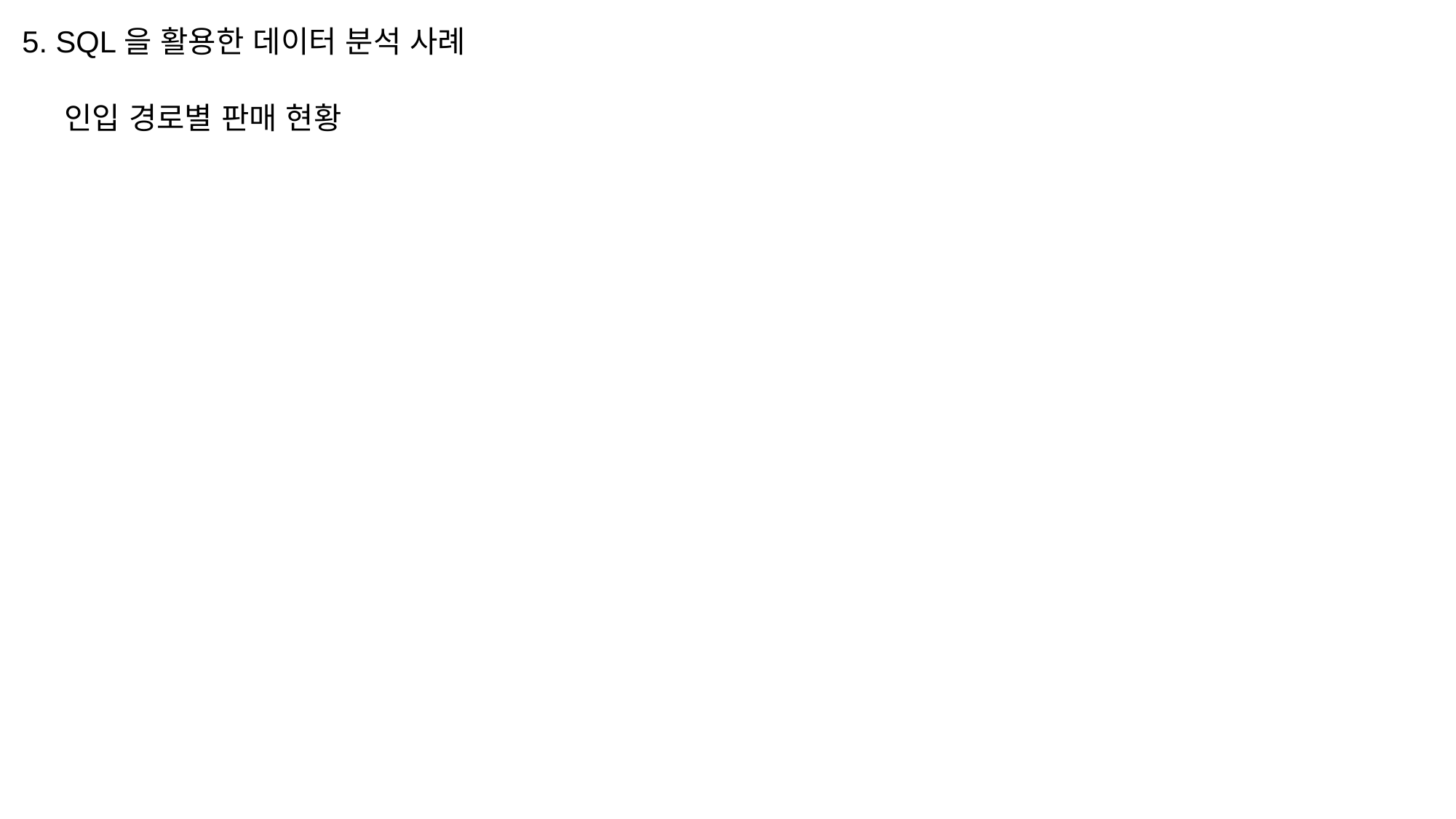

5. SQL을 활용한 데이터 분석 사례
인입 경로별 판매 현황